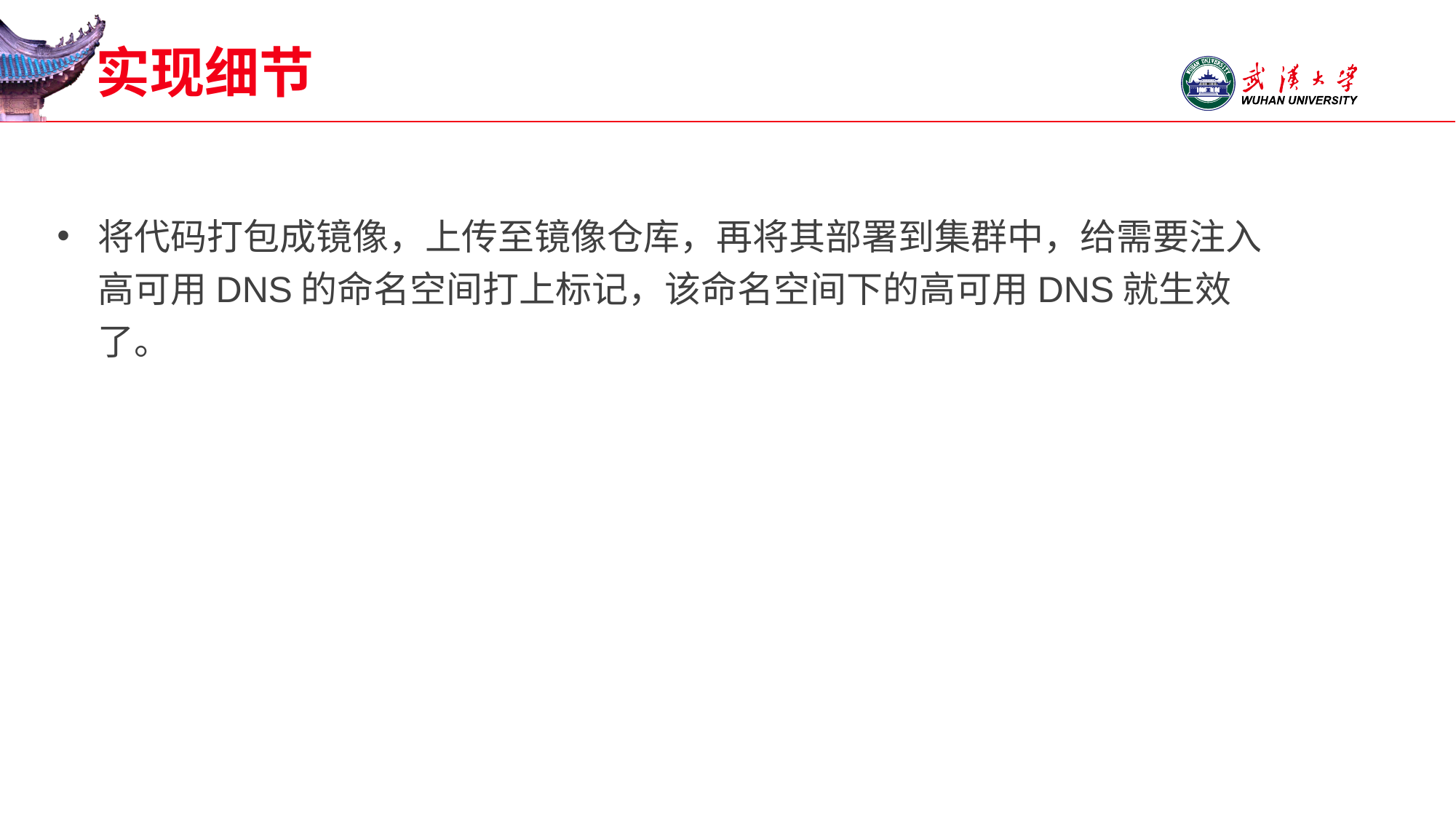

# 实现细节
将代码打包成镜像，上传至镜像仓库，再将其部署到集群中，给需要注入高可用DNS的命名空间打上标记，该命名空间下的高可用DNS就生效了。